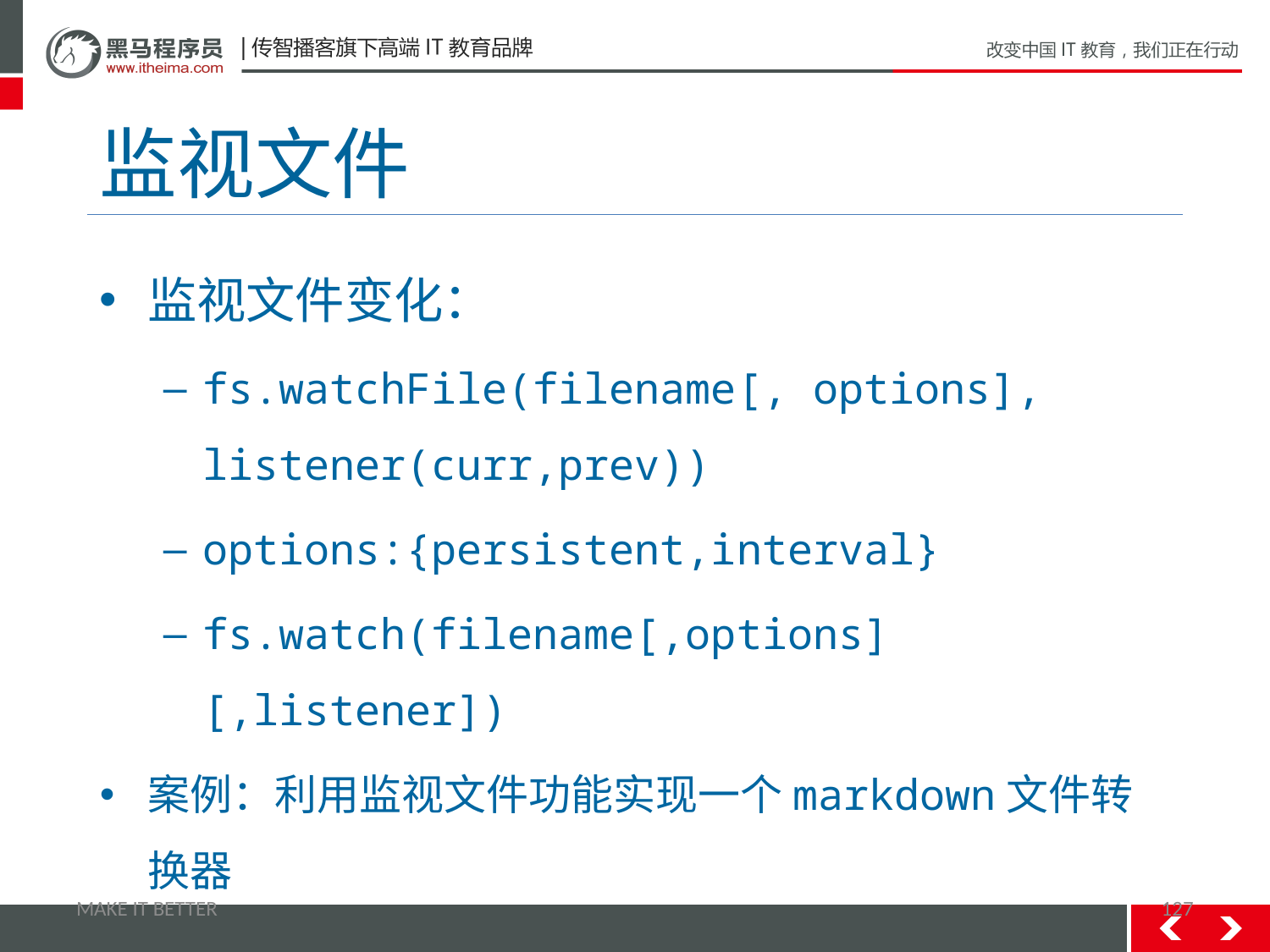

# 监视文件
监视文件变化：
fs.watchFile(filename[, options], listener(curr,prev))
options:{persistent,interval}
fs.watch(filename[,options][,listener])
案例：利用监视文件功能实现一个markdown文件转换器

MAKE IT BETTER
127